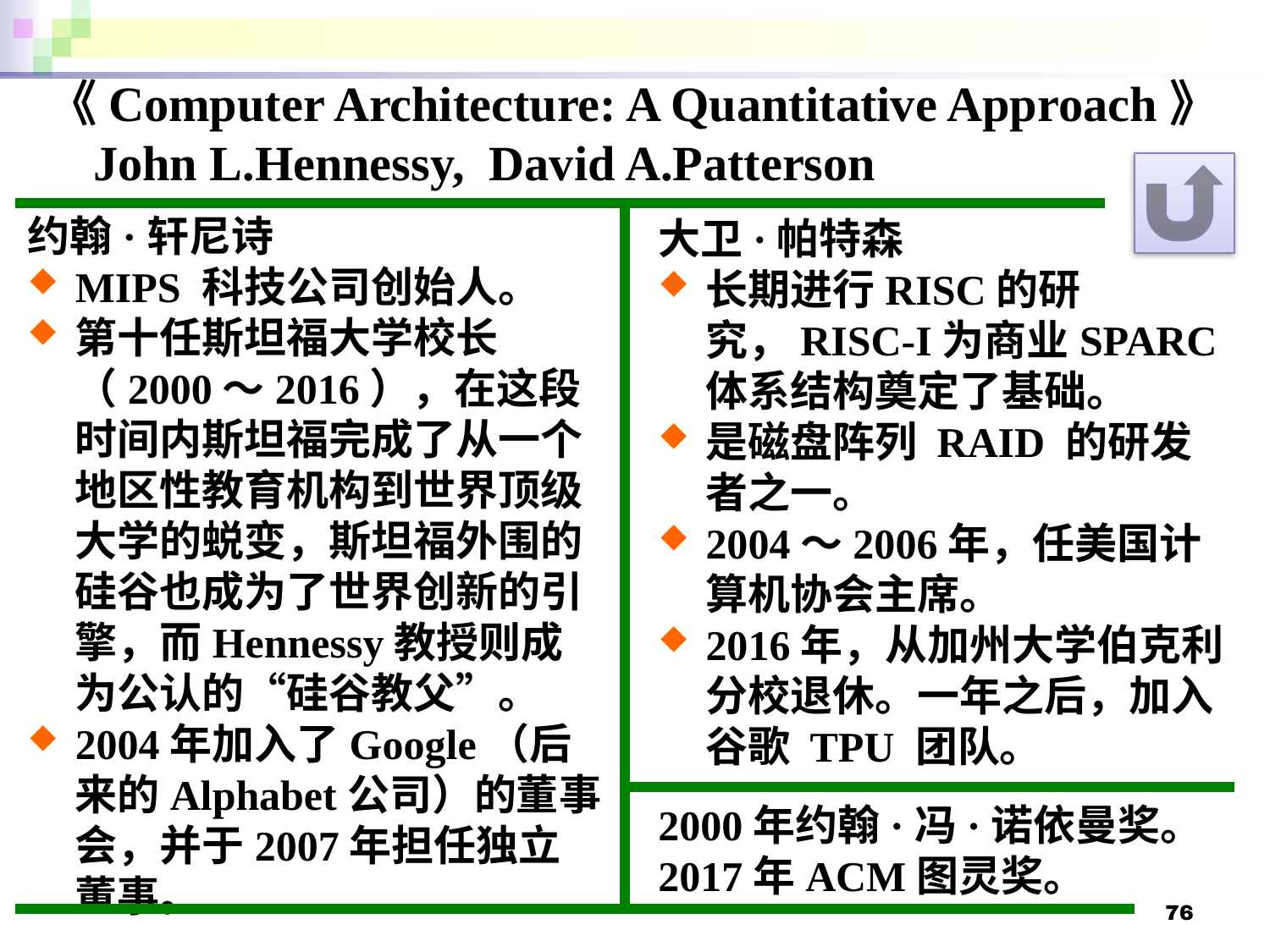

《Computer Architecture: A Quantitative Approach》
   John L.Hennessy,  David A.Patterson

约翰·轩尼诗
MIPS 科技公司创始人。
第十任斯坦福大学校长（2000～2016），在这段时间内斯坦福完成了从一个地区性教育机构到世界顶级大学的蜕变，斯坦福外围的硅谷也成为了世界创新的引擎，而Hennessy教授则成为公认的“硅谷教父”。
2004年加入了Google（后来的Alphabet公司）的董事会，并于2007年担任独立董事。
大卫·帕特森
长期进行RISC的研究，RISC-I为商业SPARC体系结构奠定了基础。
是磁盘阵列 RAID 的研发者之一。
2004～2006年，任美国计算机协会主席。
2016年，从加州大学伯克利分校退休。一年之后，加入谷歌 TPU 团队。
2000年约翰·冯·诺依曼奖。
2017年ACM图灵奖。
76